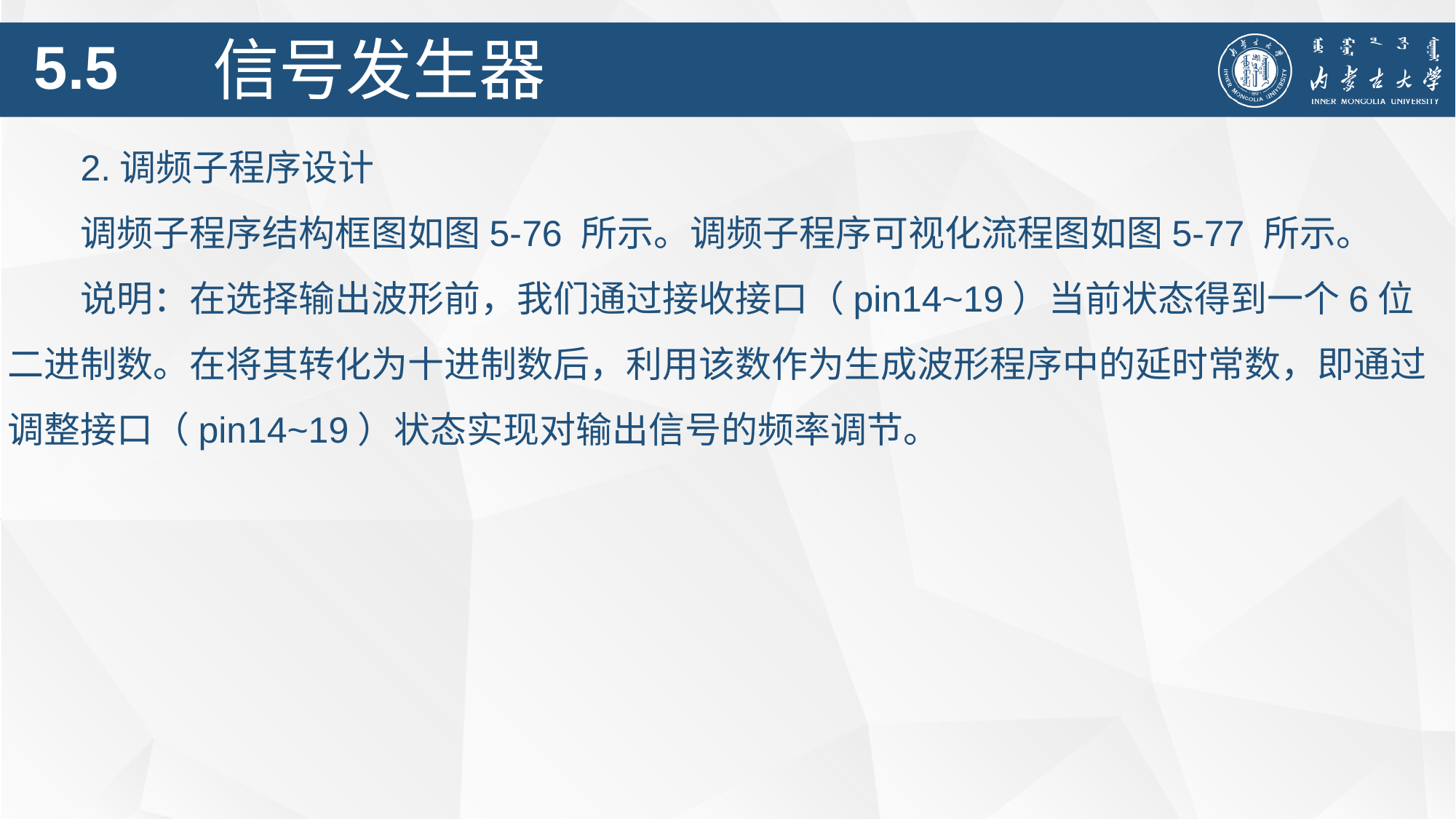

5.5
信号发生器

2.调频子程序设计
调频子程序结构框图如图5-76 所示。调频子程序可视化流程图如图5-77 所示。
说明：在选择输出波形前，我们通过接收接口（pin14~19）当前状态得到一个6位二进制数。在将其转化为十进制数后，利用该数作为生成波形程序中的延时常数，即通过调整接口（pin14~19）状态实现对输出信号的频率调节。